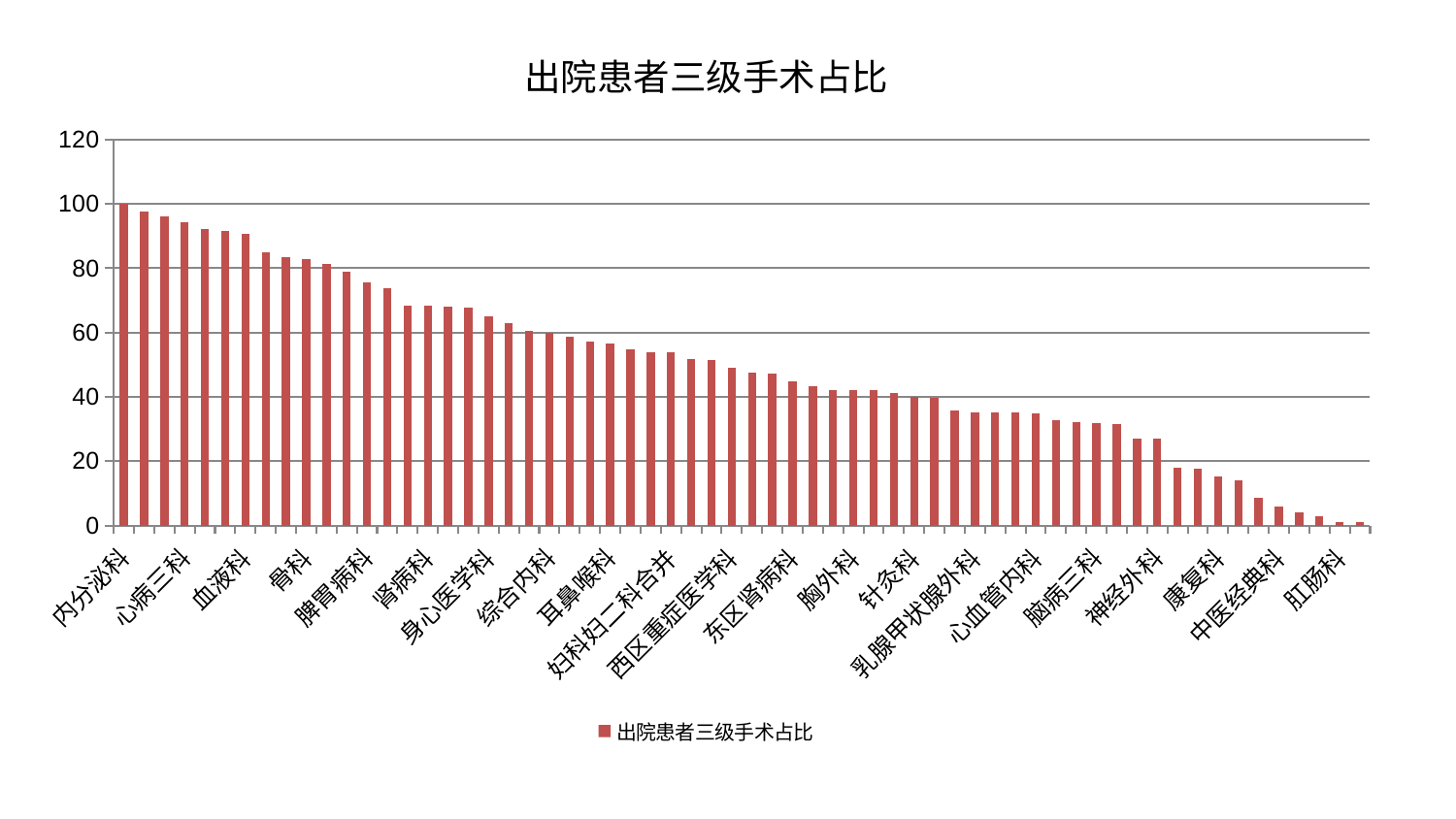

### Chart: 出院患者三级手术占比

| Category | 出院患者三级手术占比 |
|---|---|
| 内分泌科 | 100.0 |
| 治未病中心 | 97.77205625462378 |
| 美容皮肤科 | 96.01816902373551 |
| 心病三科 | 94.27821245457355 |
| 老年医学科 | 92.33631748878156 |
| 肿瘤内科 | 91.62431223337151 |
| 血液科 | 90.75275431971741 |
| 关节骨科 | 84.86185226818367 |
| 心病四科 | 83.50298874432893 |
| 骨科 | 82.7580629996705 |
| 医院 | 81.36715976767039 |
| 妇二科 | 78.8544423957224 |
| 脾胃病科 | 75.62658105416318 |
| 显微骨科 | 73.72859182238886 |
| 妇科 | 68.32047013999174 |
| 肾病科 | 68.24764348640672 |
| 微创骨科 | 67.94691134542926 |
| 创伤骨科 | 67.89331201662671 |
| 身心医学科 | 65.08420260742652 |
| 小儿骨科 | 63.02682015315702 |
| 脾胃科消化科合并 | 60.571413692293454 |
| 综合内科 | 59.79750328117467 |
| 普通外科 | 58.77847907987024 |
| 神经内科 | 57.129844784827604 |
| 耳鼻喉科 | 56.67218366024064 |
| 心病一科 | 54.88169335539302 |
| 儿科 | 53.99763463385338 |
| 妇科妇二科合并 | 53.966170319806274 |
| 肝病科 | 51.89175709716392 |
| 口腔科 | 51.402575936599355 |
| 西区重症医学科 | 49.19411730682263 |
| 推拿科 | 47.632393787765615 |
| 皮肤科 | 47.187839402822696 |
| 东区肾病科 | 44.741536168651066 |
| 小儿推拿科 | 43.42900061380414 |
| 产科 | 42.11939943867425 |
| 胸外科 | 42.06035858950907 |
| 脊柱骨科 | 42.033698699296146 |
| 中医外治中心 | 41.05465642814019 |
| 针灸科 | 39.86787488418019 |
| 脑病一科 | 39.644527027016515 |
| 消化内科 | 35.79594103152637 |
| 乳腺甲状腺外科 | 35.10513931189844 |
| 运动损伤骨科 | 35.07768894889912 |
| 心病二科 | 35.05849754553709 |
| 心血管内科 | 34.86620368840865 |
| 风湿病科 | 32.62037474811968 |
| 肾脏内科 | 32.14402902197592 |
| 脑病三科 | 31.86777941544214 |
| 脑病二科 | 31.606799048567126 |
| 泌尿外科 | 27.07759231718627 |
| 神经外科 | 26.94153564373517 |
| 男科 | 17.852664851820784 |
| 重症医学科 | 17.733586921988323 |
| 康复科 | 15.150674599256545 |
| 肝胆外科 | 13.968936830075775 |
| 东区重症医学科 | 8.539096464992683 |
| 中医经典科 | 5.935799332044378 |
| 眼科 | 4.0434890399307175 |
| 周围血管科 | 2.7611403781490633 |
| 肛肠科 | 1.1484129627747164 |
| 呼吸内科 | 1.0307464085468303 |
164